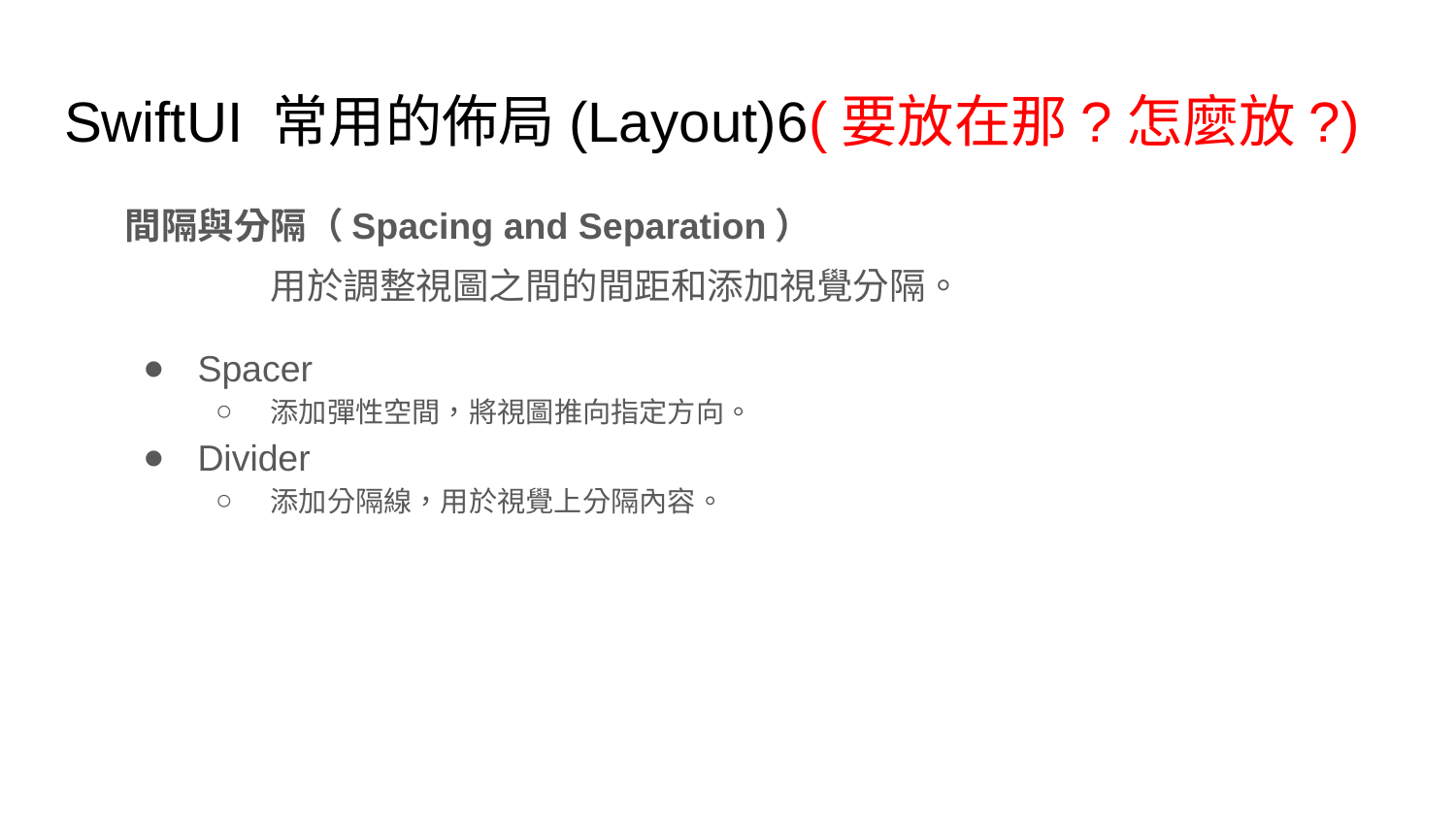

# SwiftUI 常用的佈局(Layout)6(要放在那?怎麼放?)
間隔與分隔（Spacing and Separation）
	用於調整視圖之間的間距和添加視覺分隔。
Spacer
添加彈性空間，將視圖推向指定方向。
Divider
添加分隔線，用於視覺上分隔內容。